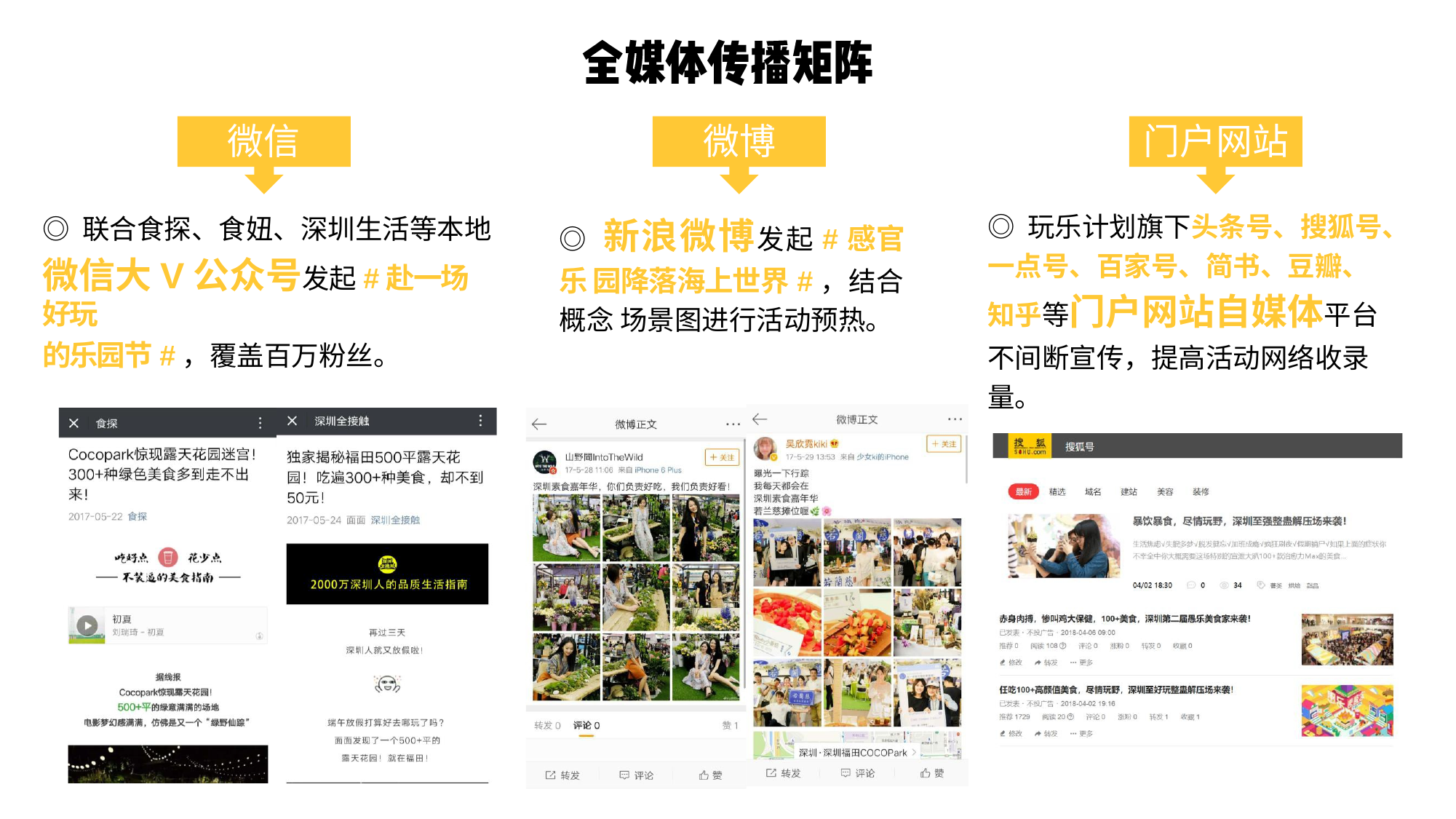

微信
微博
# 门户网站
◎ 玩乐计划旗下头条号、搜狐号、 一点号、百家号、简书、豆瓣、
知乎等门户网站自媒体平台
不间断宣传，提高活动网络收录 量。
◎ 新浪微博发起#感官乐 园降落海上世界#，结合概念 场景图进行活动预热。
◎ 联合食探、食妞、深圳生活等本地
微信大V公众号发起#赴一场好玩
的乐园节#，覆盖百万粉丝。